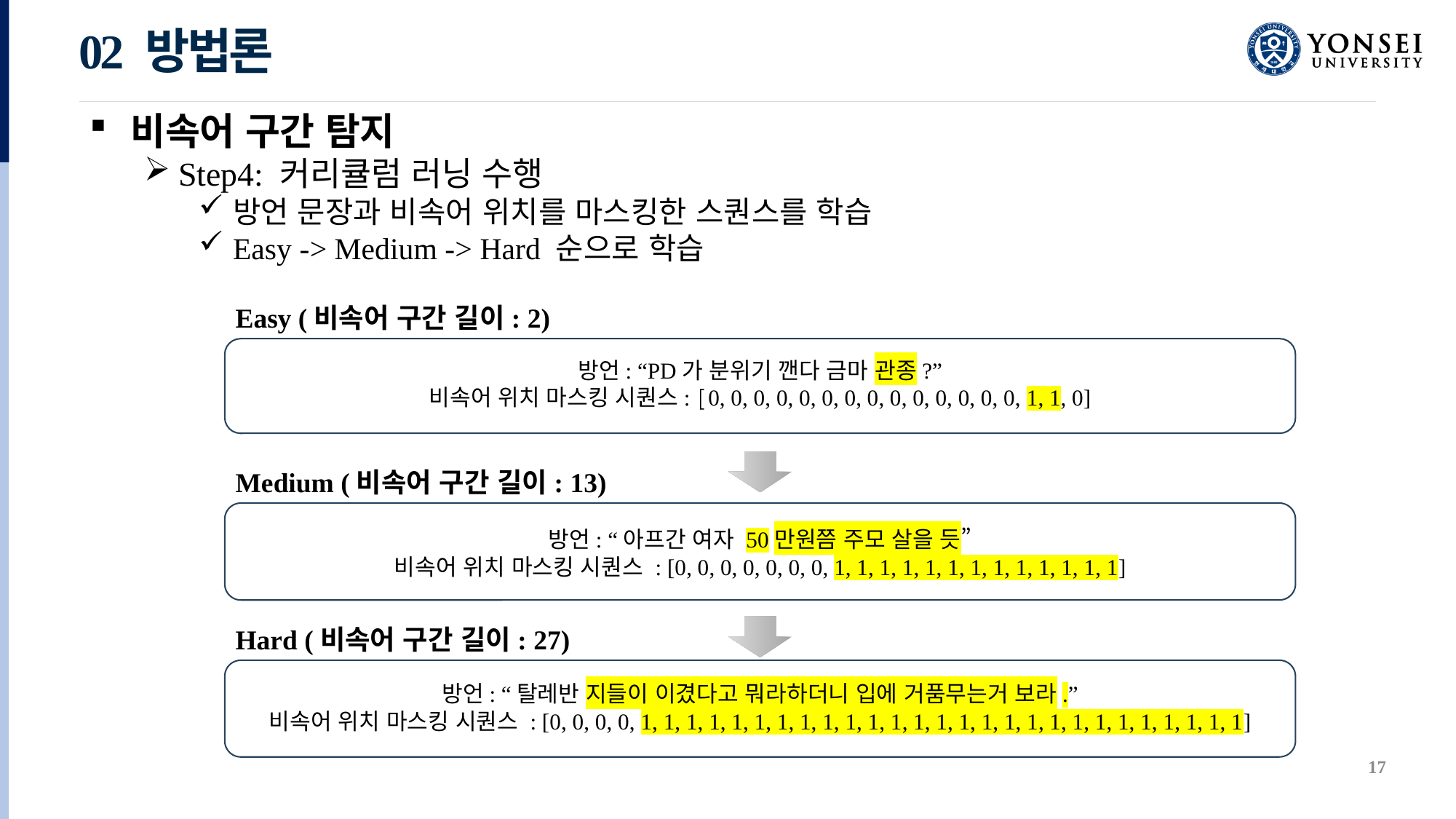

02 방법론
비속어 구간 탐지
Step4: 커리큘럼 러닝 수행
방언 문장과 비속어 위치를 마스킹한 스퀀스를 학습
Easy -> Medium -> Hard 순으로 학습
Easy (비속어 구간 길이: 2)

방언: “PD가 분위기 깬다 금마 관종?”
비속어 위치 마스킹 시퀀스: [0, 0, 0, 0, 0, 0, 0, 0, 0, 0, 0, 0, 0, 0, 1, 1, 0]

Medium (비속어 구간 길이: 13)

방언: “아프간 여자 50만원쯤 주모 살을 듯”
비속어 위치 마스킹 시퀀스 : [0, 0, 0, 0, 0, 0, 0, 1, 1, 1, 1, 1, 1, 1, 1, 1, 1, 1, 1, 1]

Hard (비속어 구간 길이: 27)

방언: “탈레반 지들이 이겼다고 뭐라하더니 입에 거품무는거 보라.”
비속어 위치 마스킹 시퀀스 : [0, 0, 0, 0, 1, 1, 1, 1, 1, 1, 1, 1, 1, 1, 1, 1, 1, 1, 1, 1, 1, 1, 1, 1, 1, 1, 1, 1, 1, 1, 1]
17